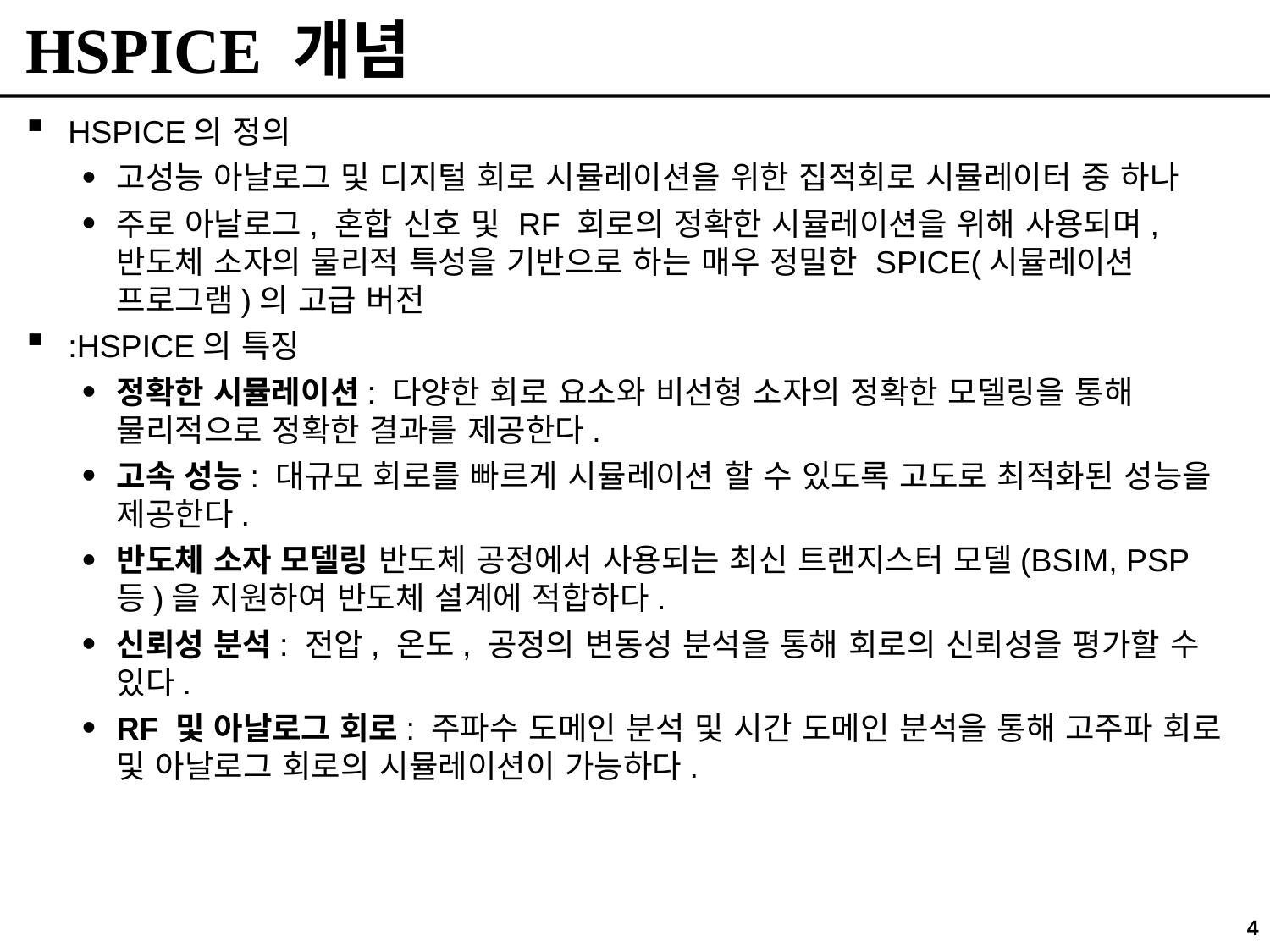

# HSPICE 개념
HSPICE의 정의
고성능 아날로그 및 디지털 회로 시뮬레이션을 위한 집적회로 시뮬레이터 중 하나
주로 아날로그, 혼합 신호 및 RF 회로의 정확한 시뮬레이션을 위해 사용되며, 반도체 소자의 물리적 특성을 기반으로 하는 매우 정밀한 SPICE(시뮬레이션 프로그램)의 고급 버전
:HSPICE의 특징
정확한 시뮬레이션: 다양한 회로 요소와 비선형 소자의 정확한 모델링을 통해 물리적으로 정확한 결과를 제공한다.
고속 성능: 대규모 회로를 빠르게 시뮬레이션 할 수 있도록 고도로 최적화된 성능을 제공한다.
반도체 소자 모델링 반도체 공정에서 사용되는 최신 트랜지스터 모델(BSIM, PSP 등)을 지원하여 반도체 설계에 적합하다.
신뢰성 분석: 전압, 온도, 공정의 변동성 분석을 통해 회로의 신뢰성을 평가할 수 있다.
RF 및 아날로그 회로: 주파수 도메인 분석 및 시간 도메인 분석을 통해 고주파 회로 및 아날로그 회로의 시뮬레이션이 가능하다.